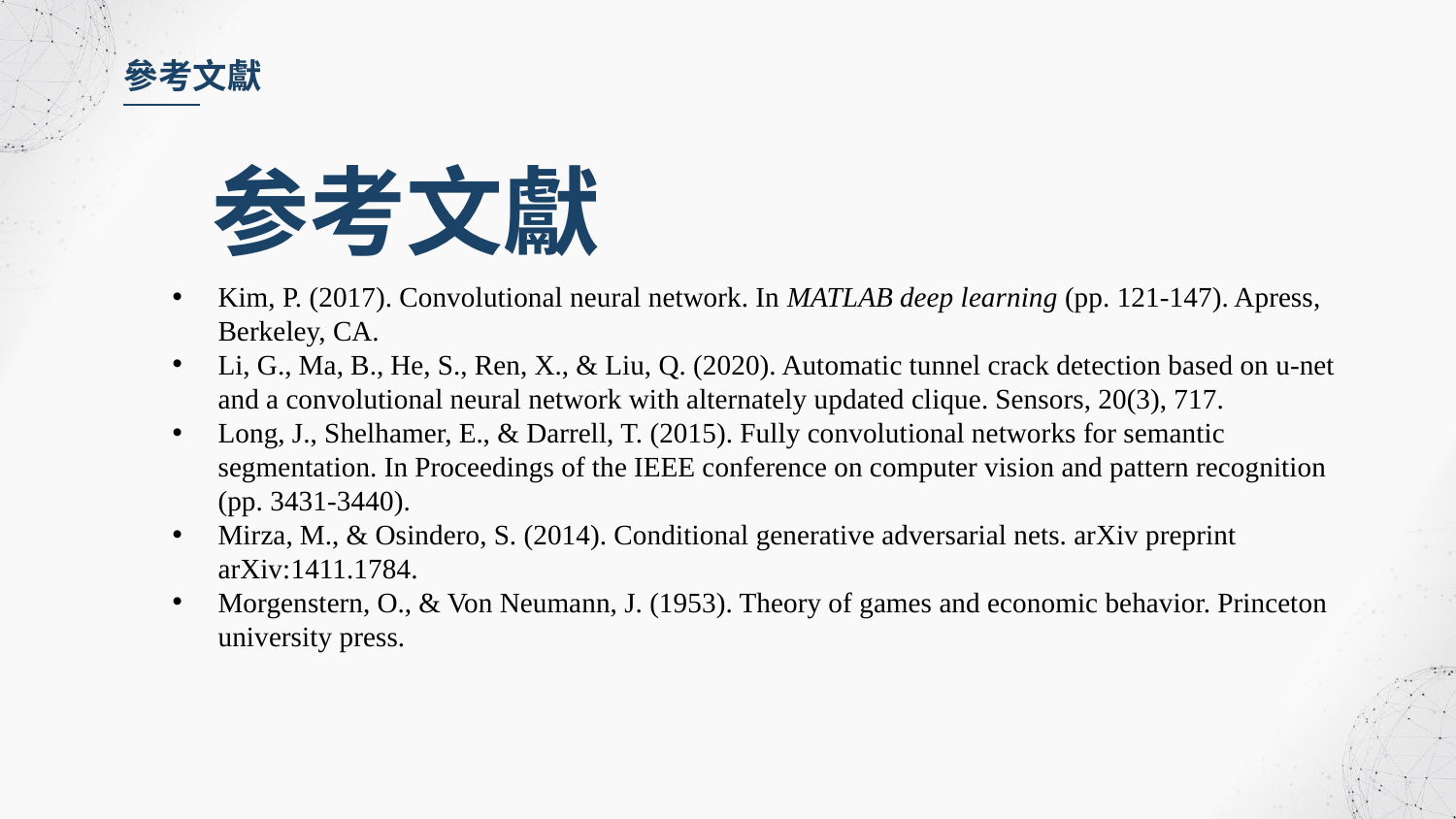

參考文獻
参考文獻
Kim, P. (2017). Convolutional neural network. In MATLAB deep learning (pp. 121-147). Apress, Berkeley, CA.
Li, G., Ma, B., He, S., Ren, X., & Liu, Q. (2020). Automatic tunnel crack detection based on u-net and a convolutional neural network with alternately updated clique. Sensors, 20(3), 717.
Long, J., Shelhamer, E., & Darrell, T. (2015). Fully convolutional networks for semantic segmentation. In Proceedings of the IEEE conference on computer vision and pattern recognition (pp. 3431-3440).
Mirza, M., & Osindero, S. (2014). Conditional generative adversarial nets. arXiv preprint arXiv:1411.1784.
Morgenstern, O., & Von Neumann, J. (1953). Theory of games and economic behavior. Princeton university press.